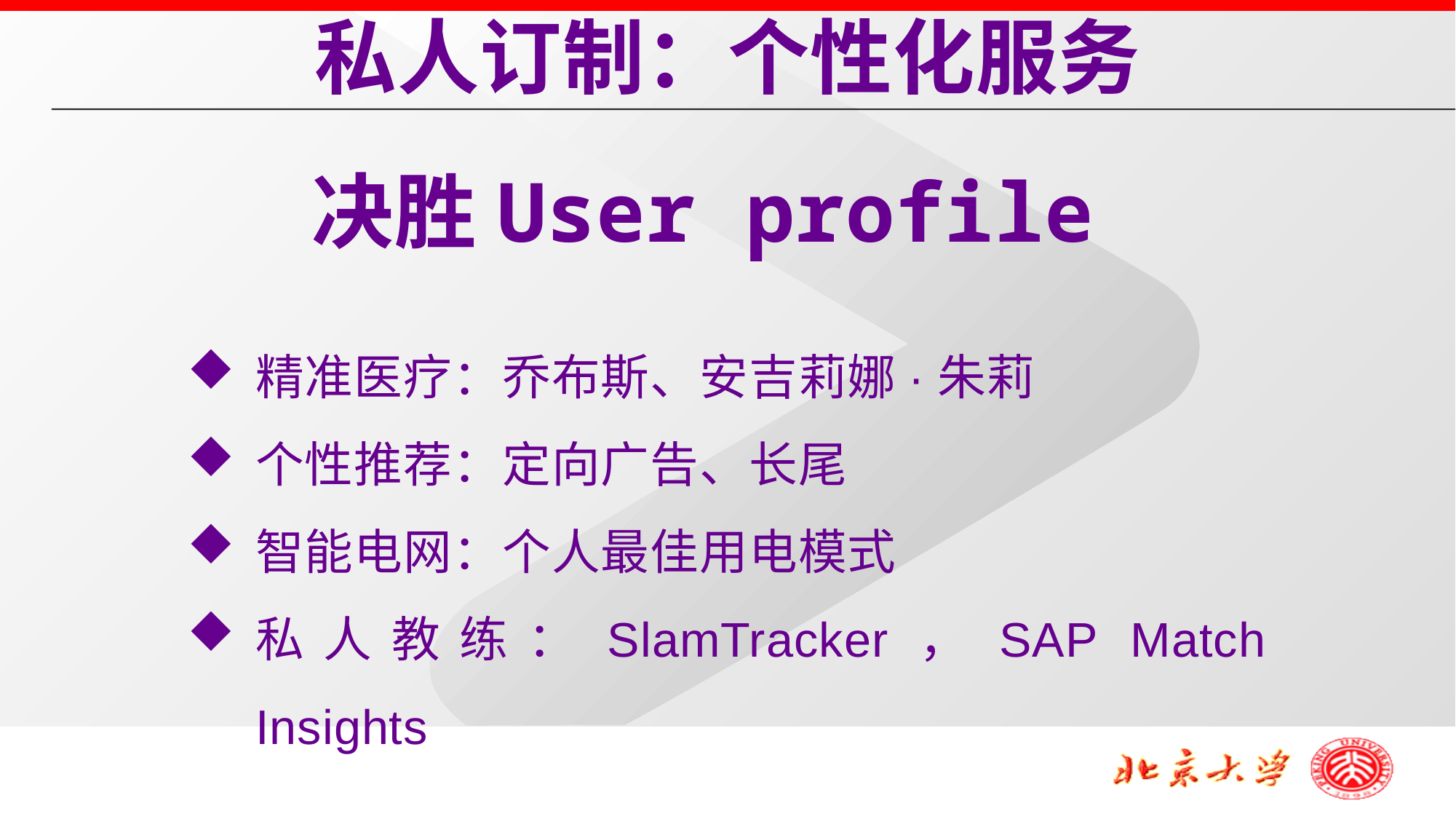

私人订制：个性化服务
决胜User profile
精准医疗：乔布斯、安吉莉娜·朱莉
个性推荐：定向广告、长尾
智能电网：个人最佳用电模式
私人教练：SlamTracker，SAP Match Insights